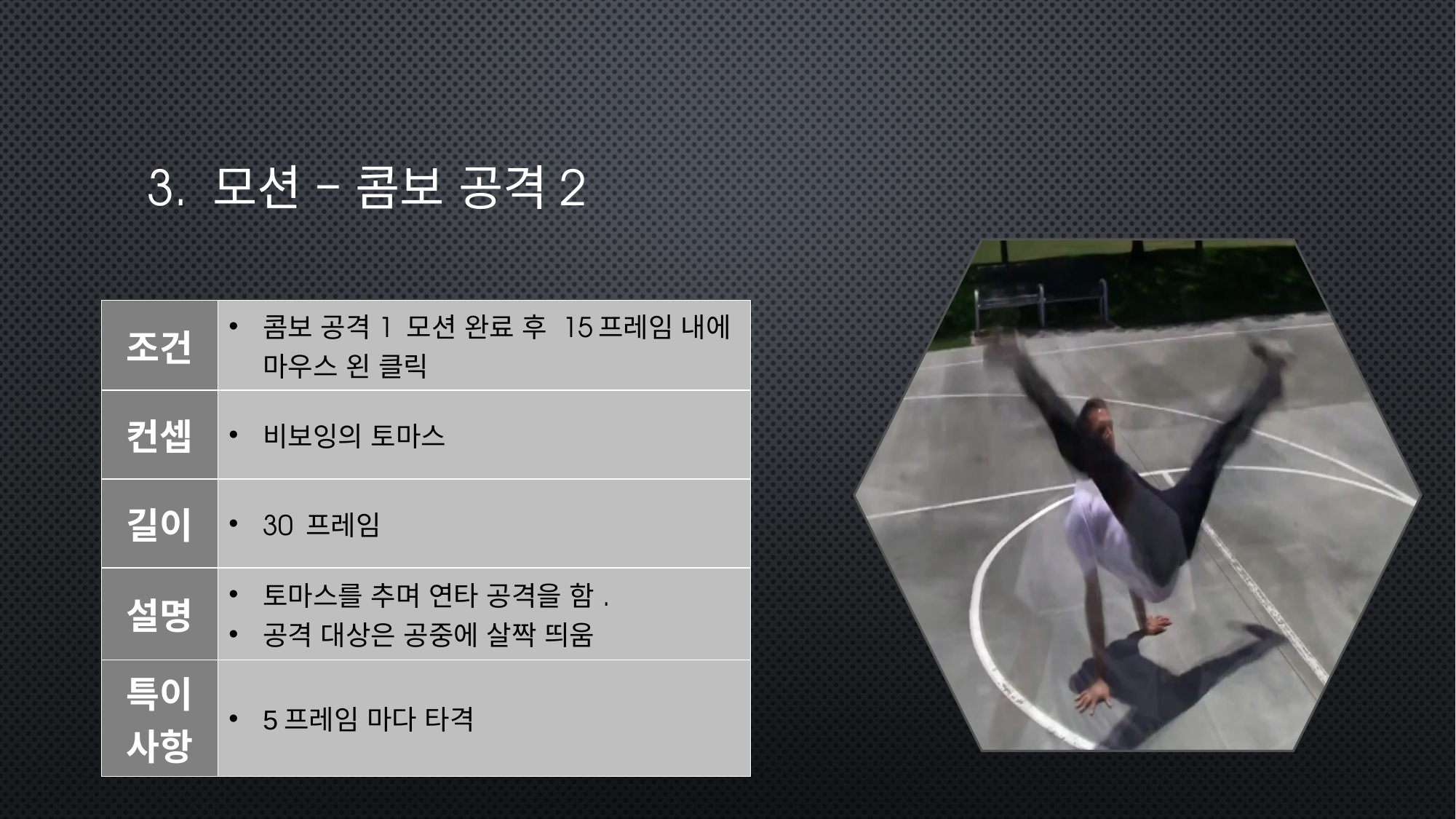

# 3. 모션 – 콤보 공격2

| 조건 | 콤보 공격1 모션 완료 후 15프레임 내에 마우스 왼 클릭 |
| --- | --- |
| 컨셉 | 비보잉의 토마스 |
| 길이 | 30 프레임 |
| 설명 | 토마스를 추며 연타 공격을 함. 공격 대상은 공중에 살짝 띄움 |
| 특이사항 | 5프레임 마다 타격 |